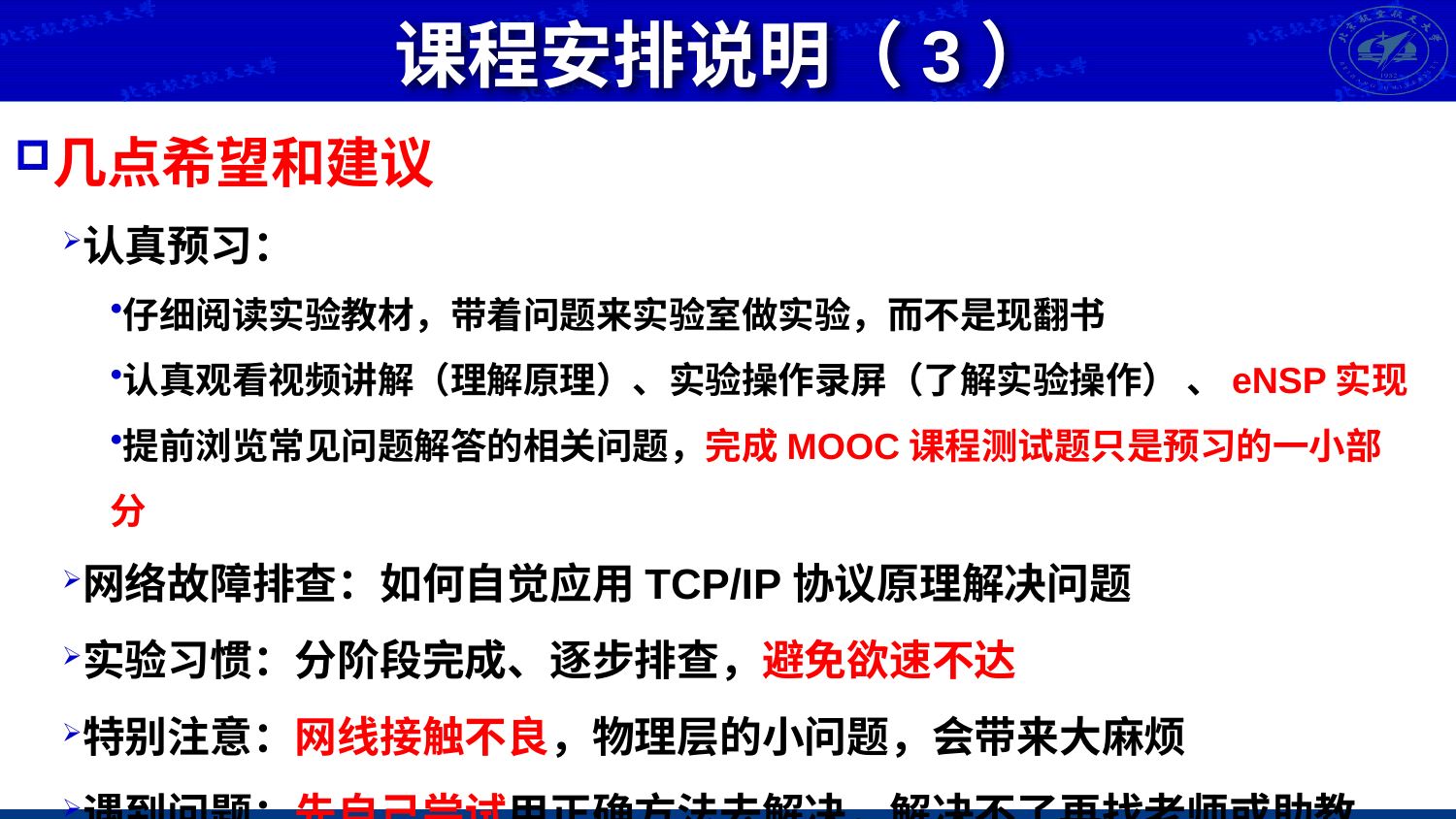

# 课程安排说明（3）
几点希望和建议
认真预习：
仔细阅读实验教材，带着问题来实验室做实验，而不是现翻书
认真观看视频讲解（理解原理）、实验操作录屏（了解实验操作） 、eNSP实现
提前浏览常见问题解答的相关问题，完成MOOC课程测试题只是预习的一小部分
网络故障排查：如何自觉应用TCP/IP协议原理解决问题
实验习惯：分阶段完成、逐步排查，避免欲速不达
特别注意：网线接触不良，物理层的小问题，会带来大麻烦
遇到问题：先自己尝试用正确方法去解决，解决不了再找老师或助教